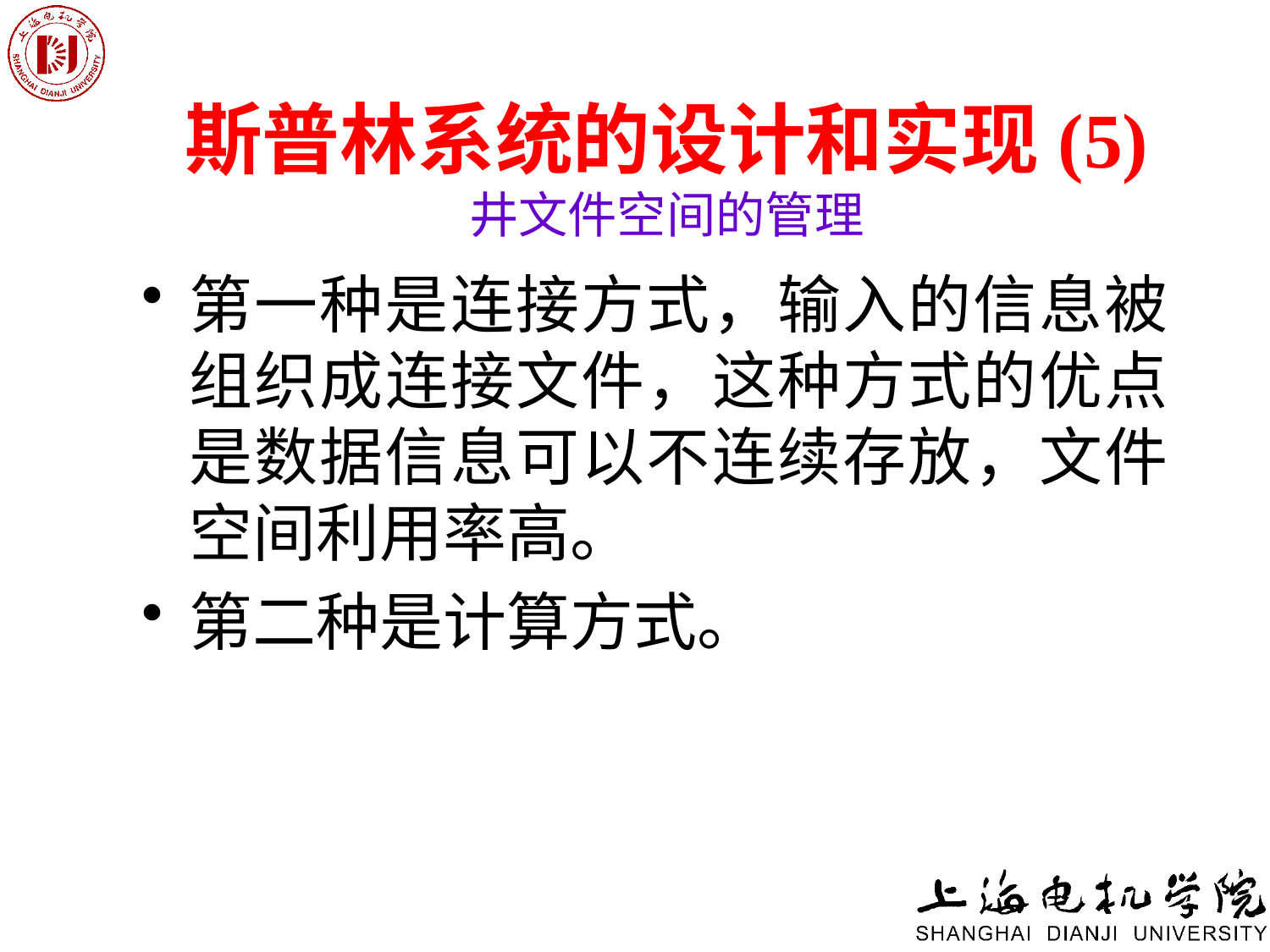

# 斯普林系统的设计和实现(5) 井文件空间的管理
第一种是连接方式，输入的信息被组织成连接文件，这种方式的优点是数据信息可以不连续存放，文件空间利用率高。
第二种是计算方式。